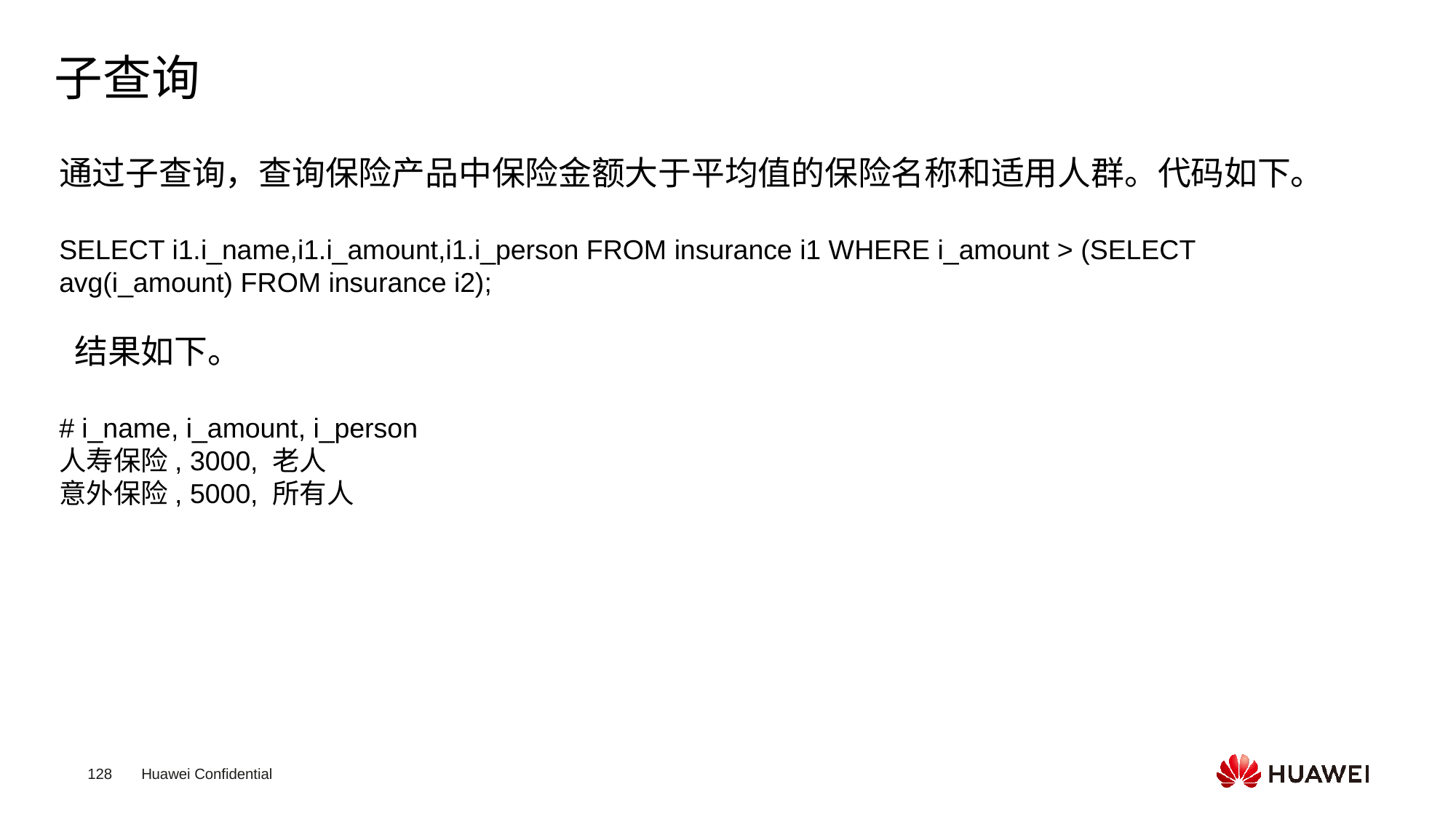

# 子查询
通过子查询，查询保险产品中保险金额大于平均值的保险名称和适用人群。代码如下。

SELECT i1.i_name,i1.i_amount,i1.i_person FROM insurance i1 WHERE i_amount > (SELECT avg(i_amount) FROM insurance i2);

 结果如下。

# i_name, i_amount, i_person
人寿保险, 3000, 老人
意外保险, 5000, 所有人
Text
Text
Text
Text
Text
Text
Text
Text
Text
Text
Text
Text
Text
Text
Text
Text
Text
Text
Text
Text
Text
Text
Text
Text
Text
Text
Text
Text
Text
Text
Text
Text
Text
Text
Text
Text
Text
Text
Text
Text
Text
Text
Text
Text
Text
Text